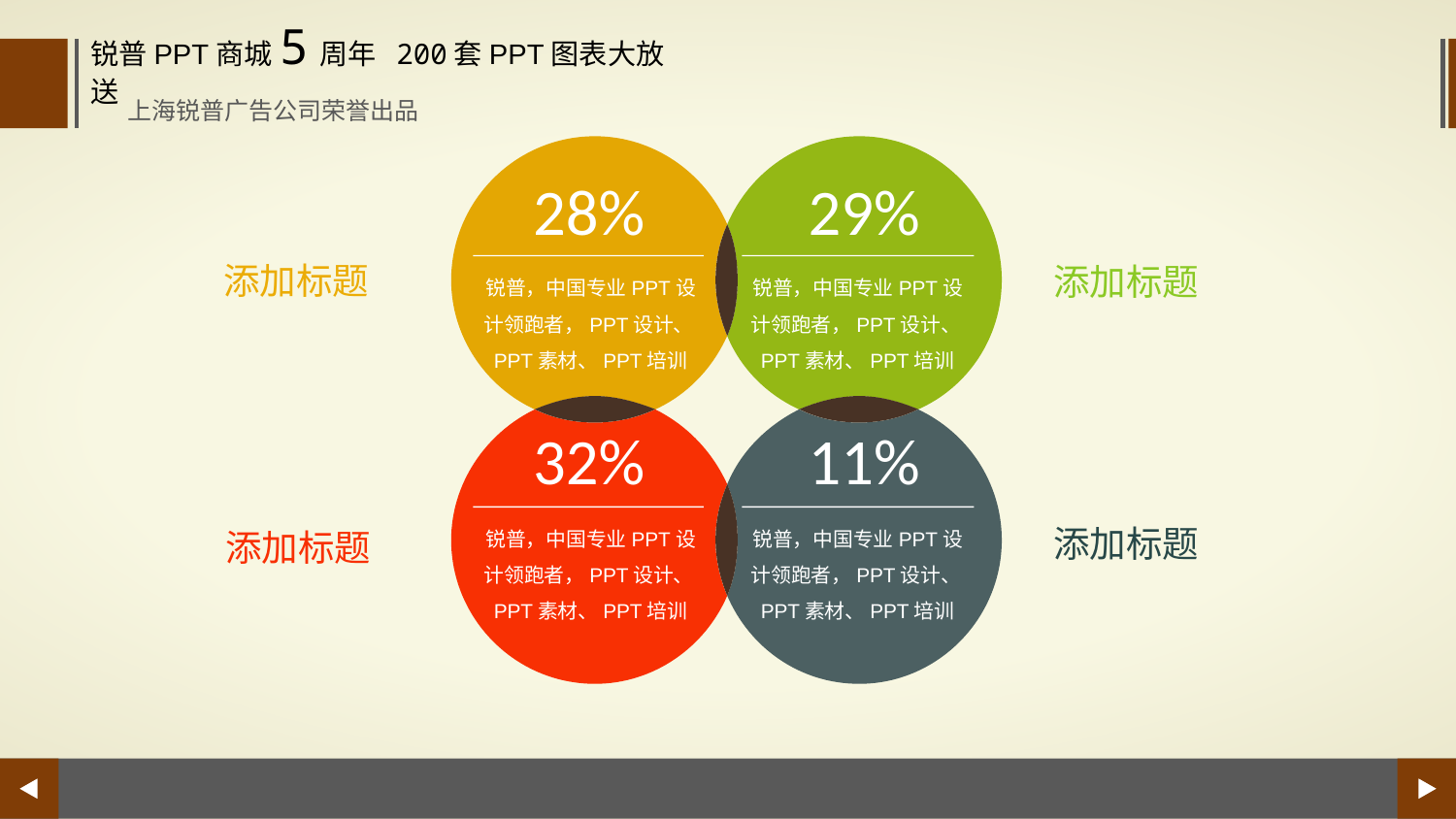

锐普PPT商城5周年  200套PPT图表大放送

上海锐普广告公司荣誉出品

28%
29%

添加标题
添加标题

锐普，中国专业PPT设计领跑者，PPT设计、PPT素材、PPT培训
锐普，中国专业PPT设计领跑者，PPT设计、PPT素材、PPT培训

32%
11%

锐普，中国专业PPT设计领跑者，PPT设计、PPT素材、PPT培训
锐普，中国专业PPT设计领跑者，PPT设计、PPT素材、PPT培训
添加标题
添加标题